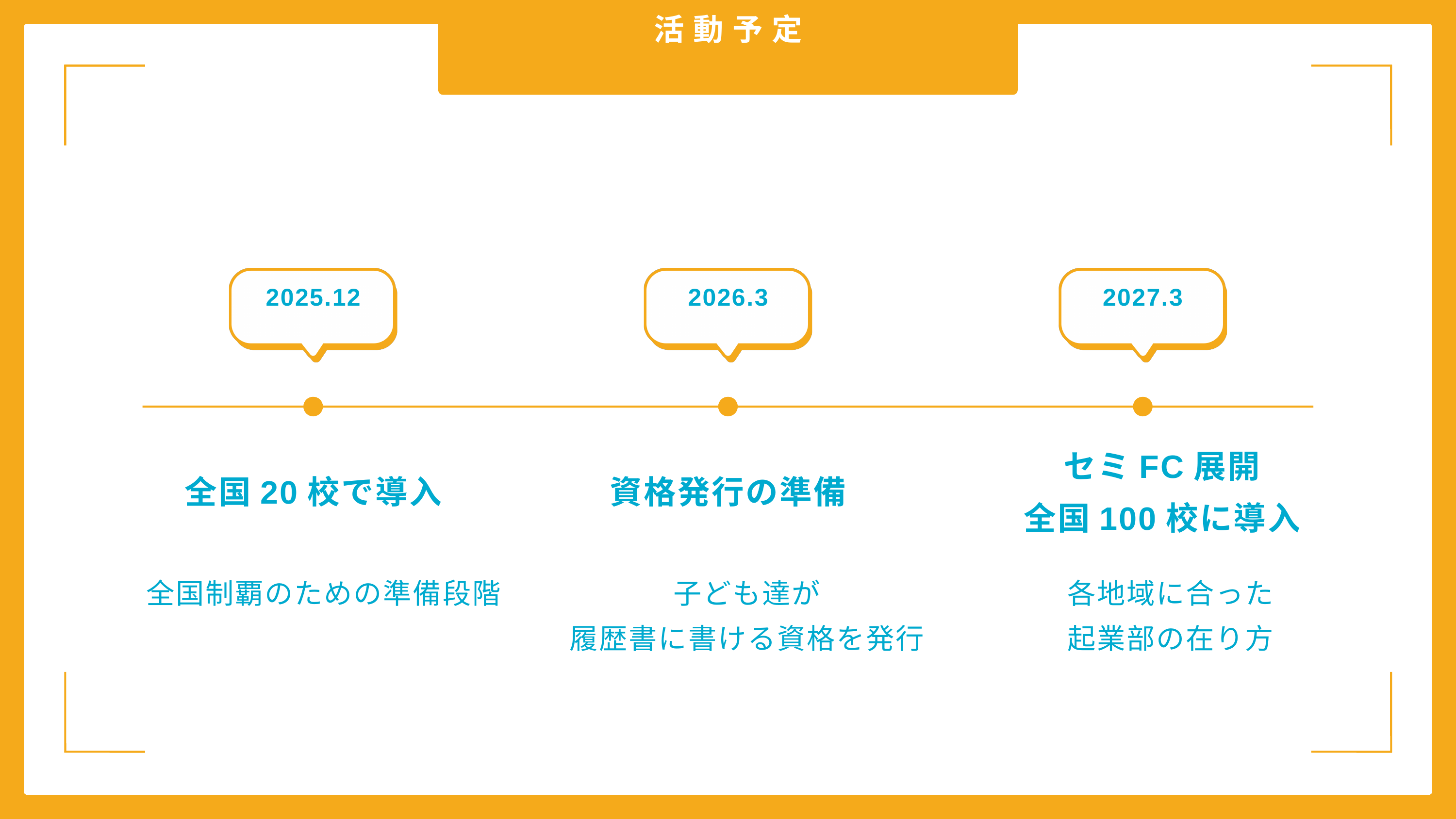

活動予定

2025.12
2026.3
2027.3

セミFC展開
全国100校に導入
全国20校で導入
資格発行の準備
全国制覇のための準備段階
子ども達が
履歴書に書ける資格を発行
各地域に合った
起業部の在り方